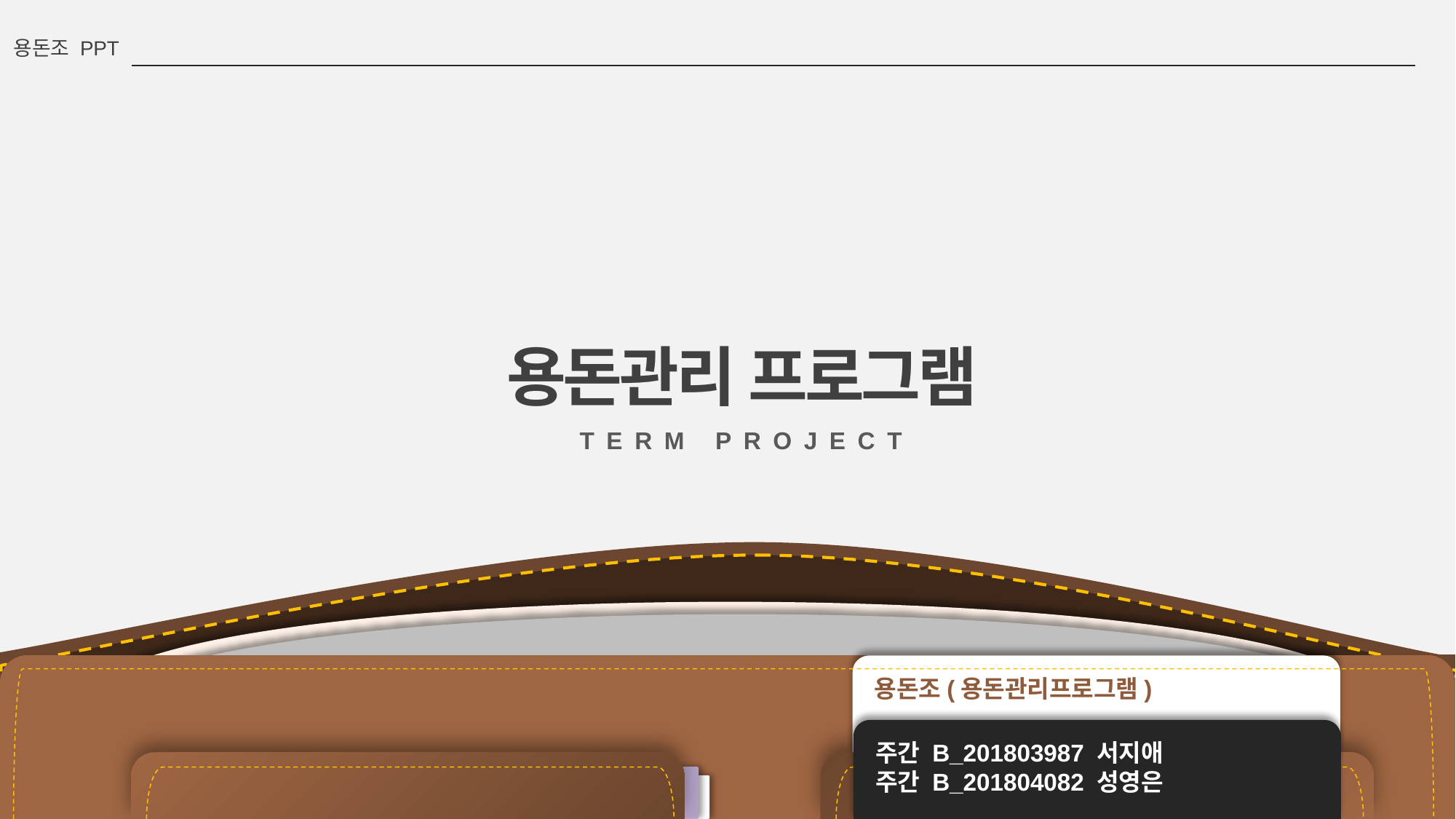

용돈조 PPT
용돈관리 프로그램
TERM PROJECT

용돈조(용돈관리프로그램)
주간 B_201803987 서지애
주간 B_201804082 성영은